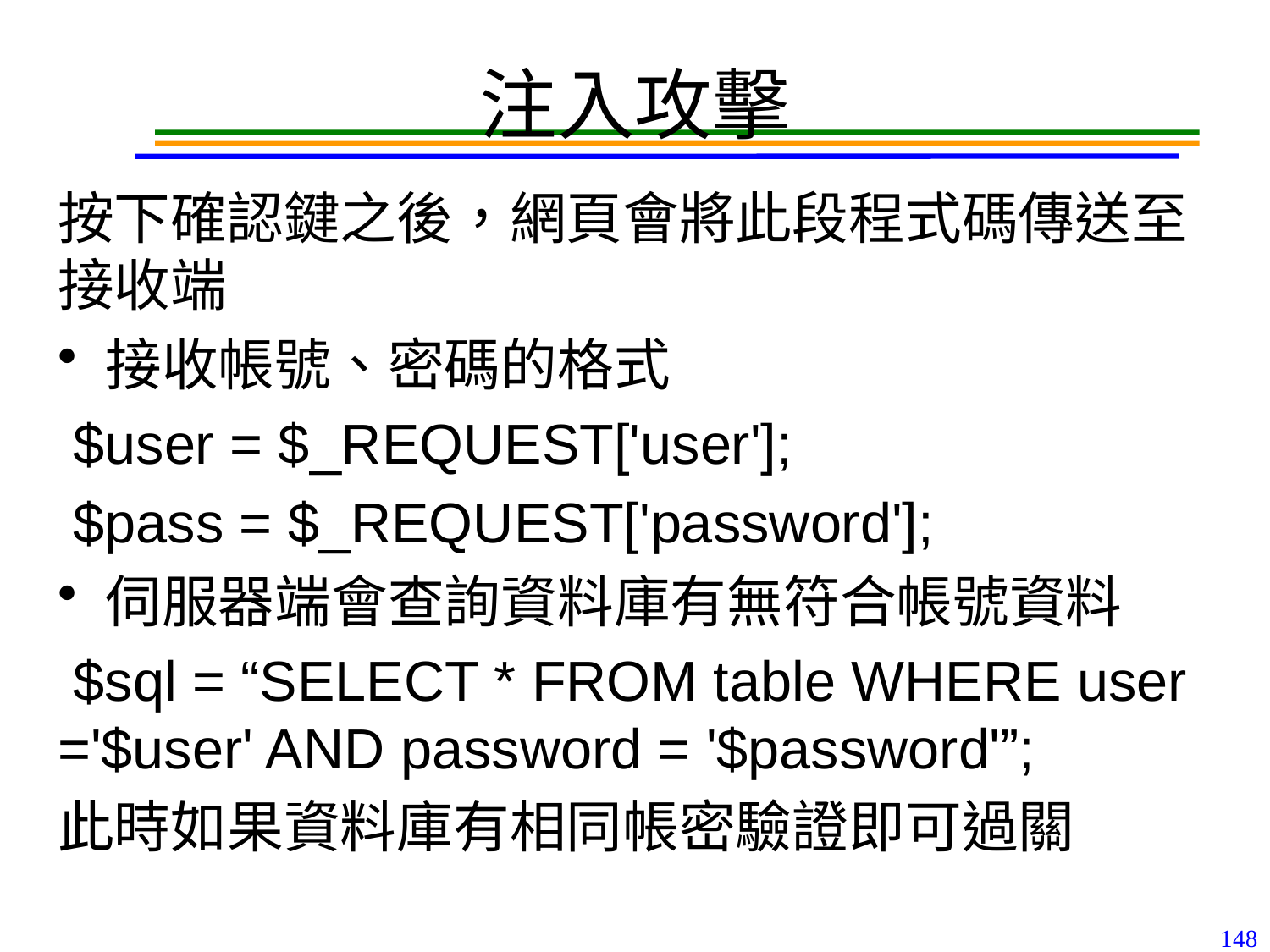

# 注入攻擊
按下確認鍵之後，網頁會將此段程式碼傳送至接收端
接收帳號、密碼的格式
 $user = $_REQUEST['user'];
 $pass = $_REQUEST['password'];
伺服器端會查詢資料庫有無符合帳號資料
 $sql = “SELECT * FROM table WHERE user ='$user' AND password = '$password'”;
此時如果資料庫有相同帳密驗證即可過關

148